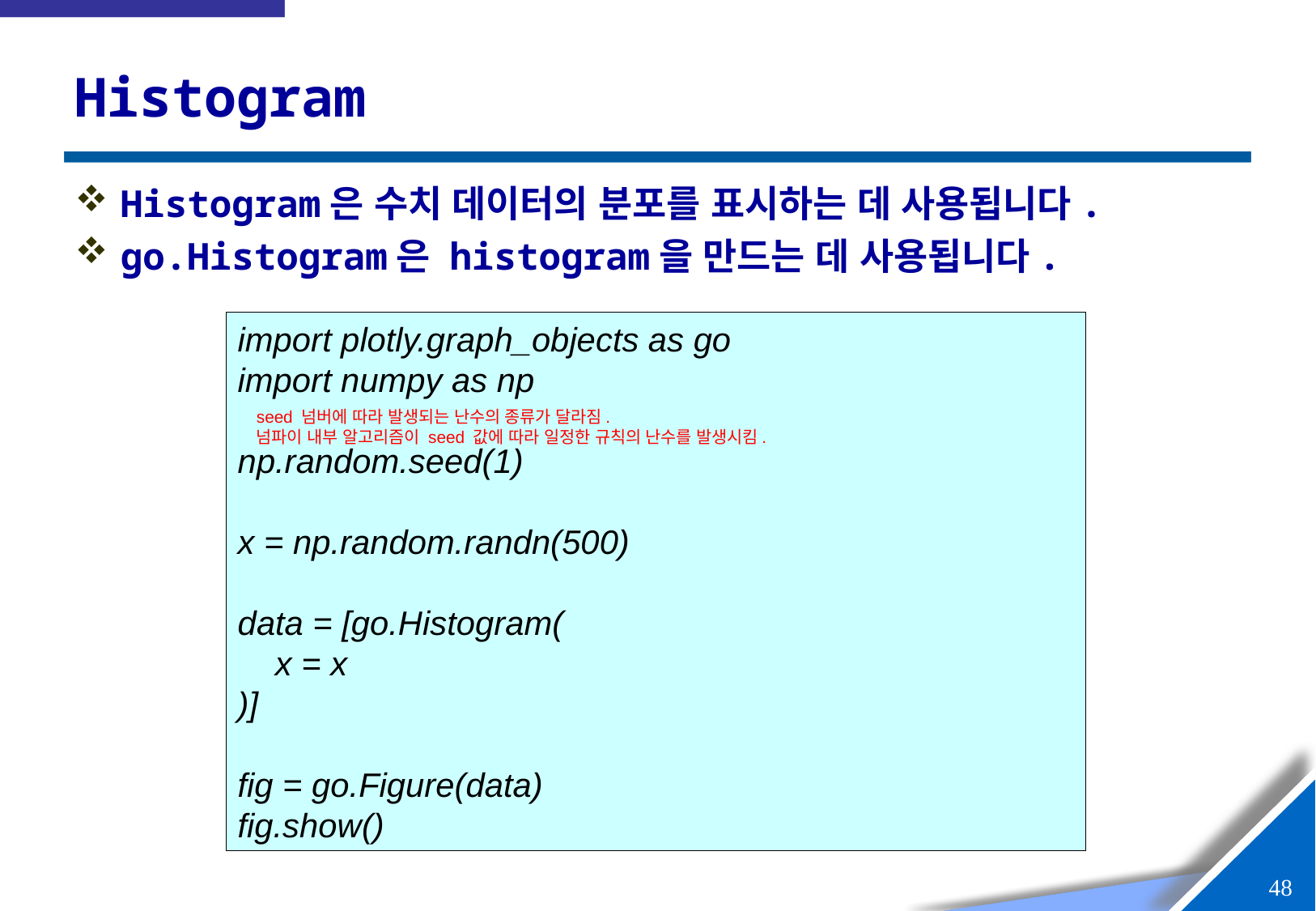

# Histogram
Histogram은 수치 데이터의 분포를 표시하는 데 사용됩니다.
go.Histogram은 histogram을 만드는 데 사용됩니다.
import plotly.graph_objects as go
import numpy as np

np.random.seed(1)

x = np.random.randn(500)

data = [go.Histogram(
    x = x
)]

fig = go.Figure(data)
fig.show()
seed 넘버에 따라 발생되는 난수의 종류가 달라짐.
넘파이 내부 알고리즘이 seed 값에 따라 일정한 규칙의 난수를 발생시킴.
48